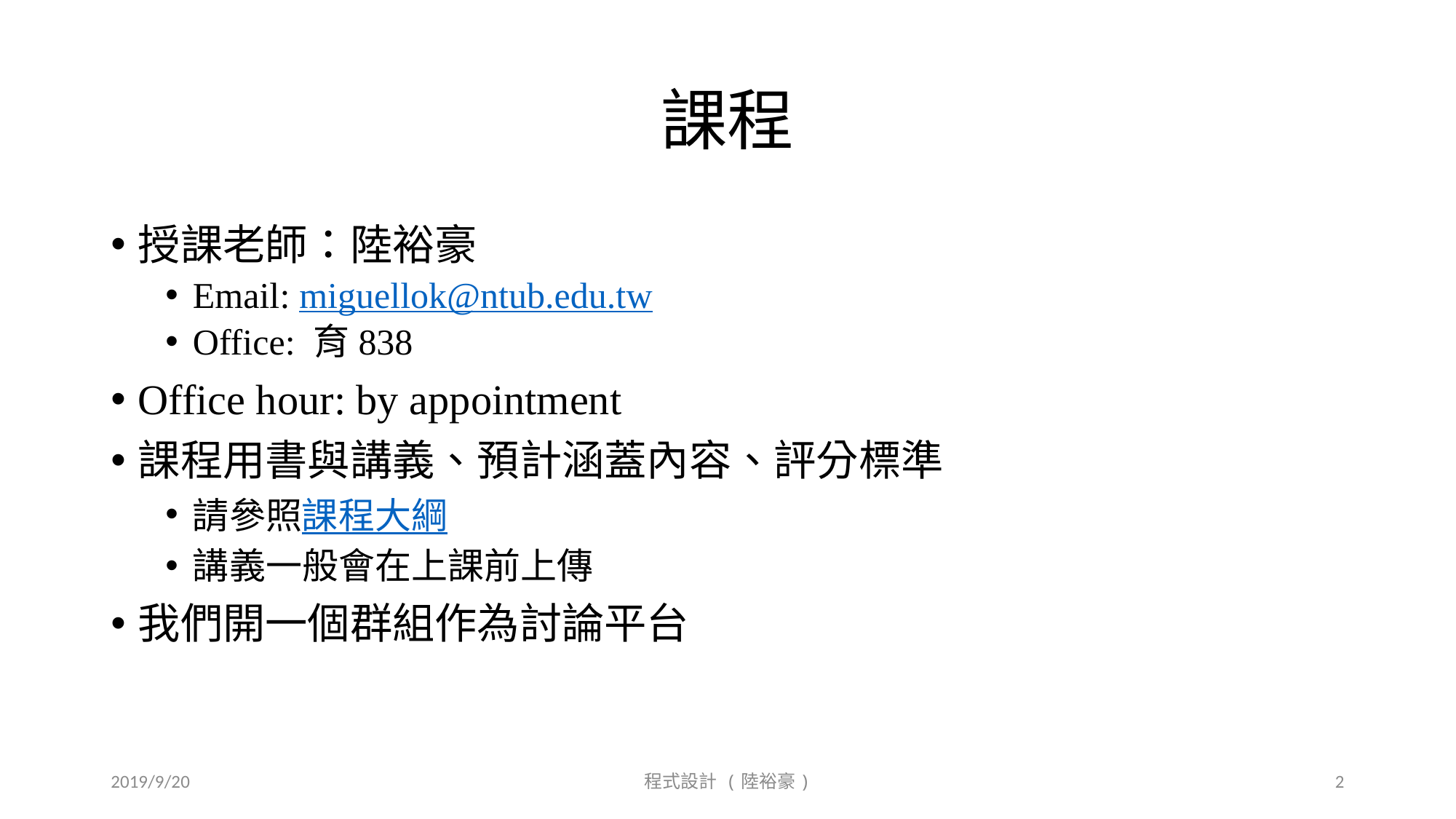

# 課程
授課老師：陸裕豪
Email: miguellok@ntub.edu.tw
Office: 育838
Office hour: by appointment
課程用書與講義、預計涵蓋內容、評分標準
請參照課程大綱
講義一般會在上課前上傳
我們開一個群組作為討論平台
2019/9/20
程式設計 (陸裕豪)
2